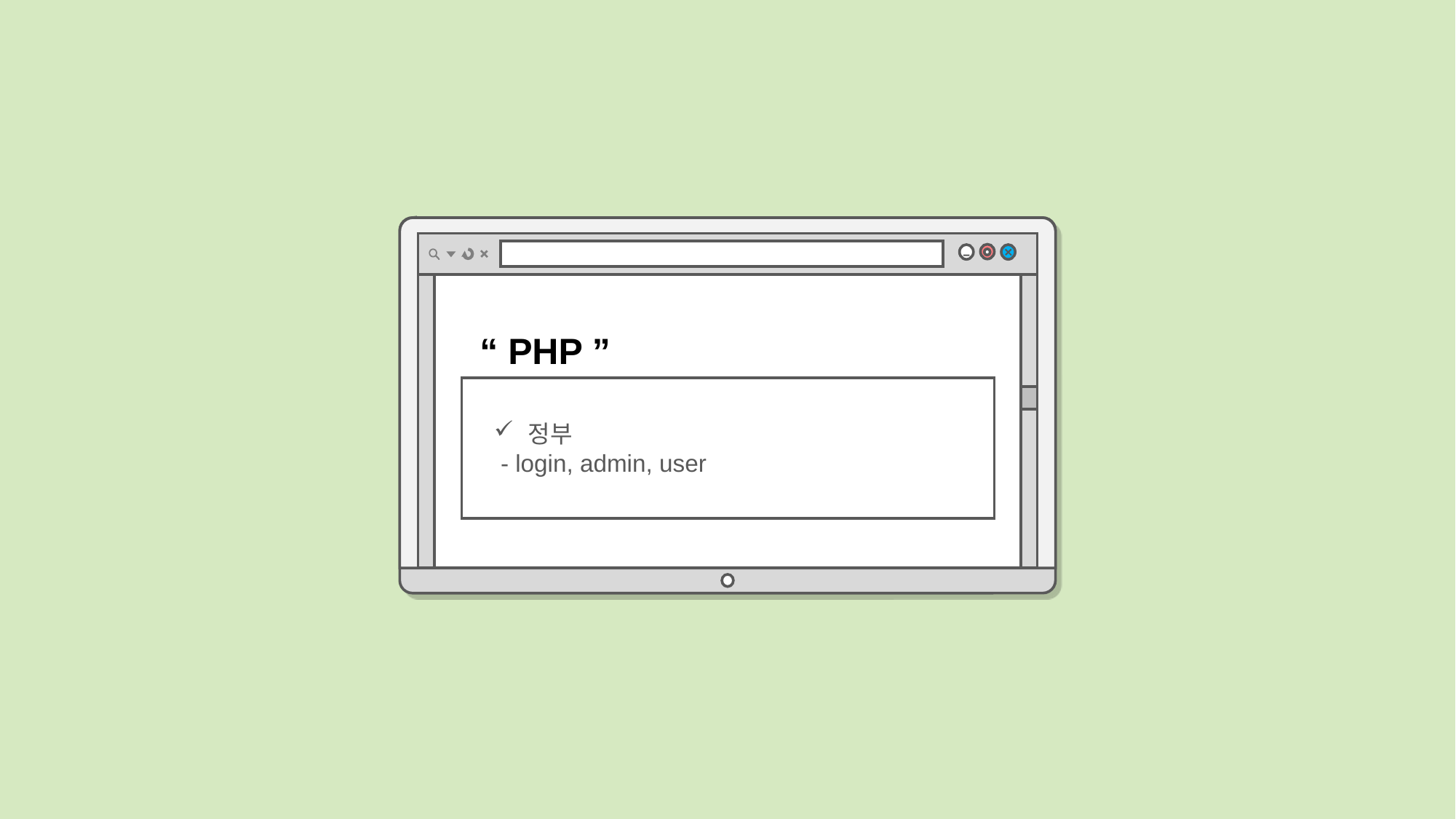

“ PHP ”
정부
 - login, admin, user